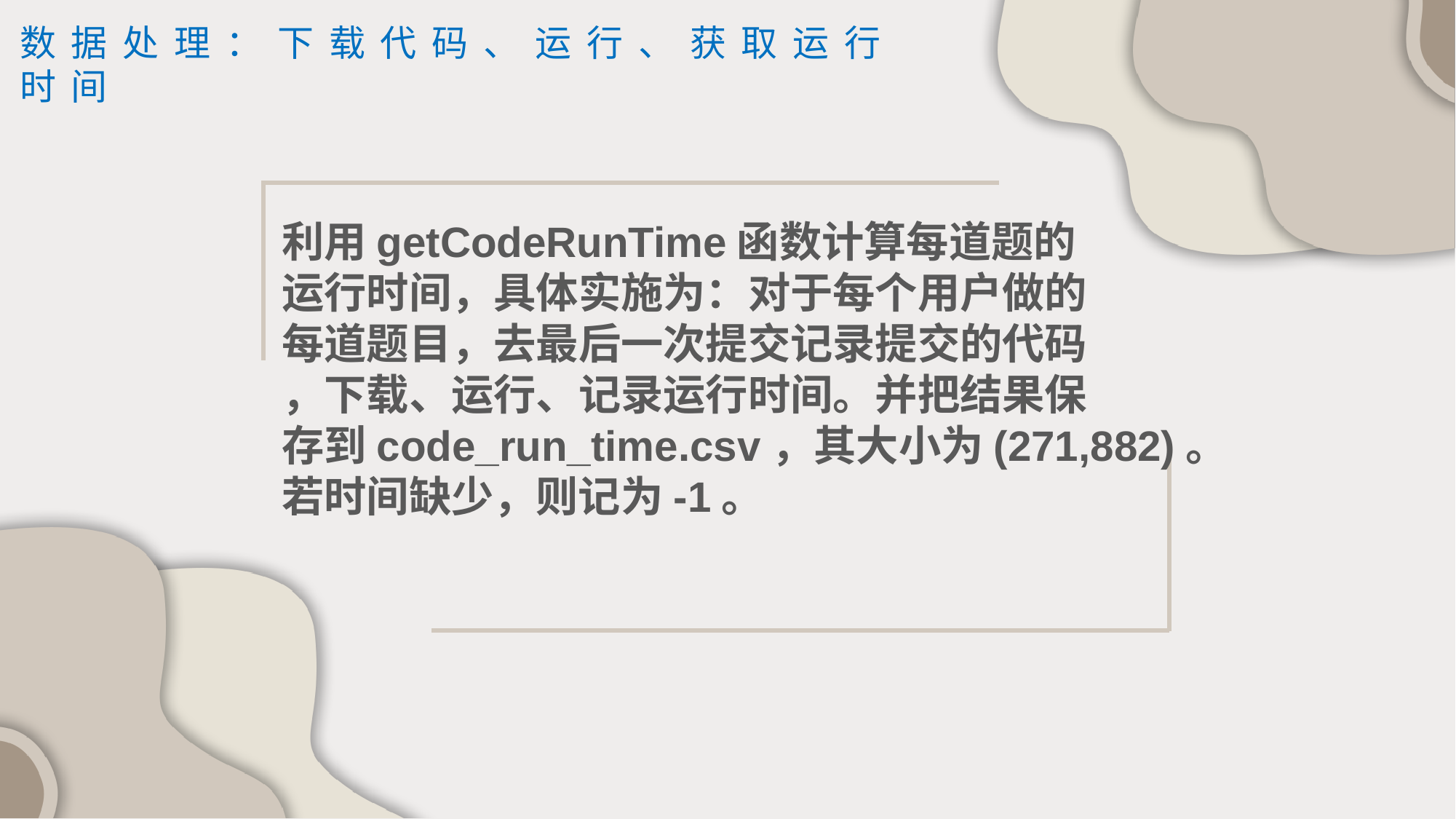

数据处理：下载代码、运行、获取运行时间
利用getCodeRunTime函数计算每道题的
运行时间，具体实施为：对于每个用户做的
每道题目，去最后一次提交记录提交的代码
，下载、运行、记录运行时间。并把结果保
存到code_run_time.csv，其大小为(271,882)。
若时间缺少，则记为-1。